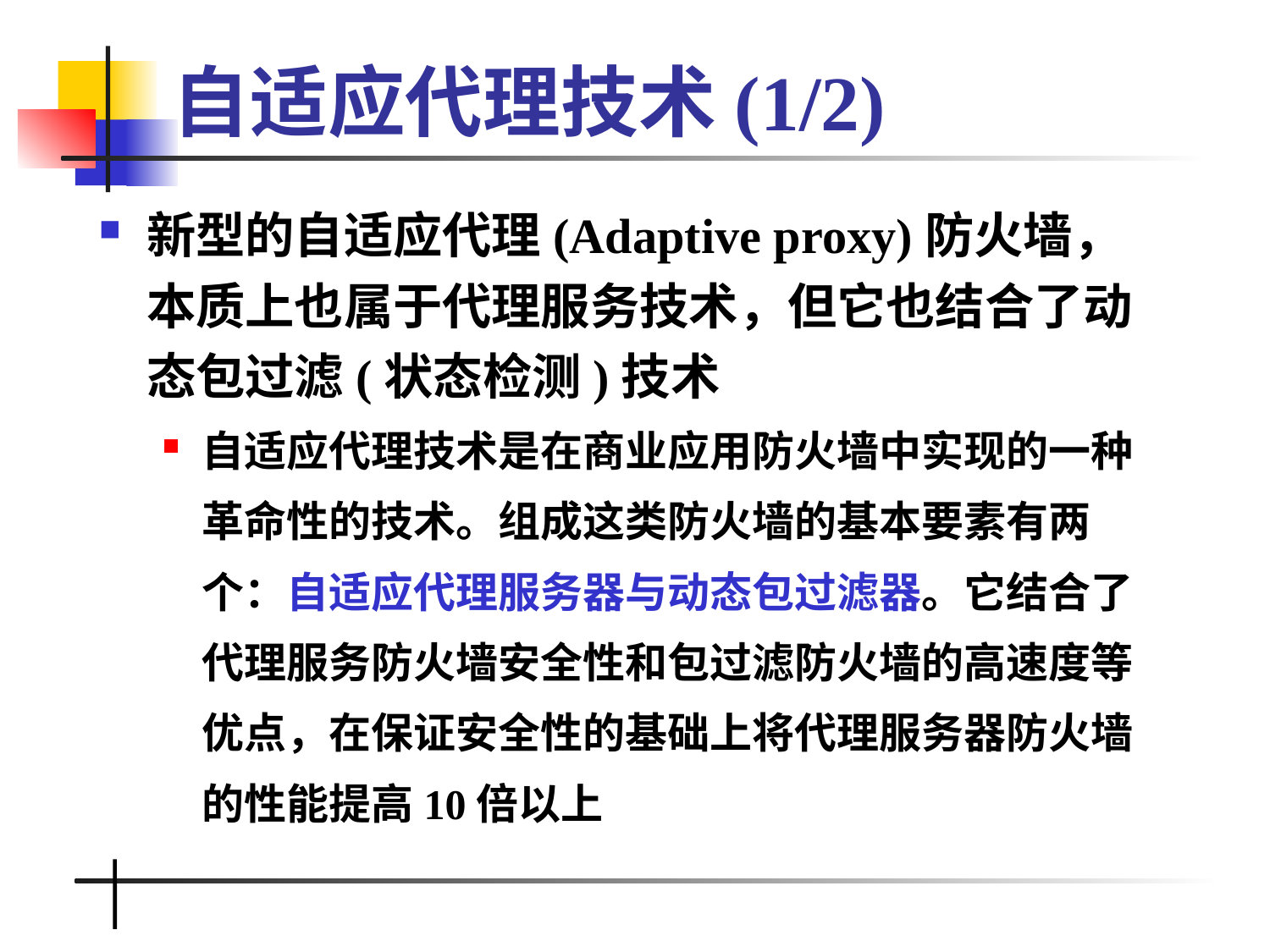

# 自适应代理技术(1/2)
新型的自适应代理(Adaptive proxy)防火墙，本质上也属于代理服务技术，但它也结合了动态包过滤(状态检测)技术
自适应代理技术是在商业应用防火墙中实现的一种革命性的技术。组成这类防火墙的基本要素有两个：自适应代理服务器与动态包过滤器。它结合了代理服务防火墙安全性和包过滤防火墙的高速度等优点，在保证安全性的基础上将代理服务器防火墙的性能提高10倍以上